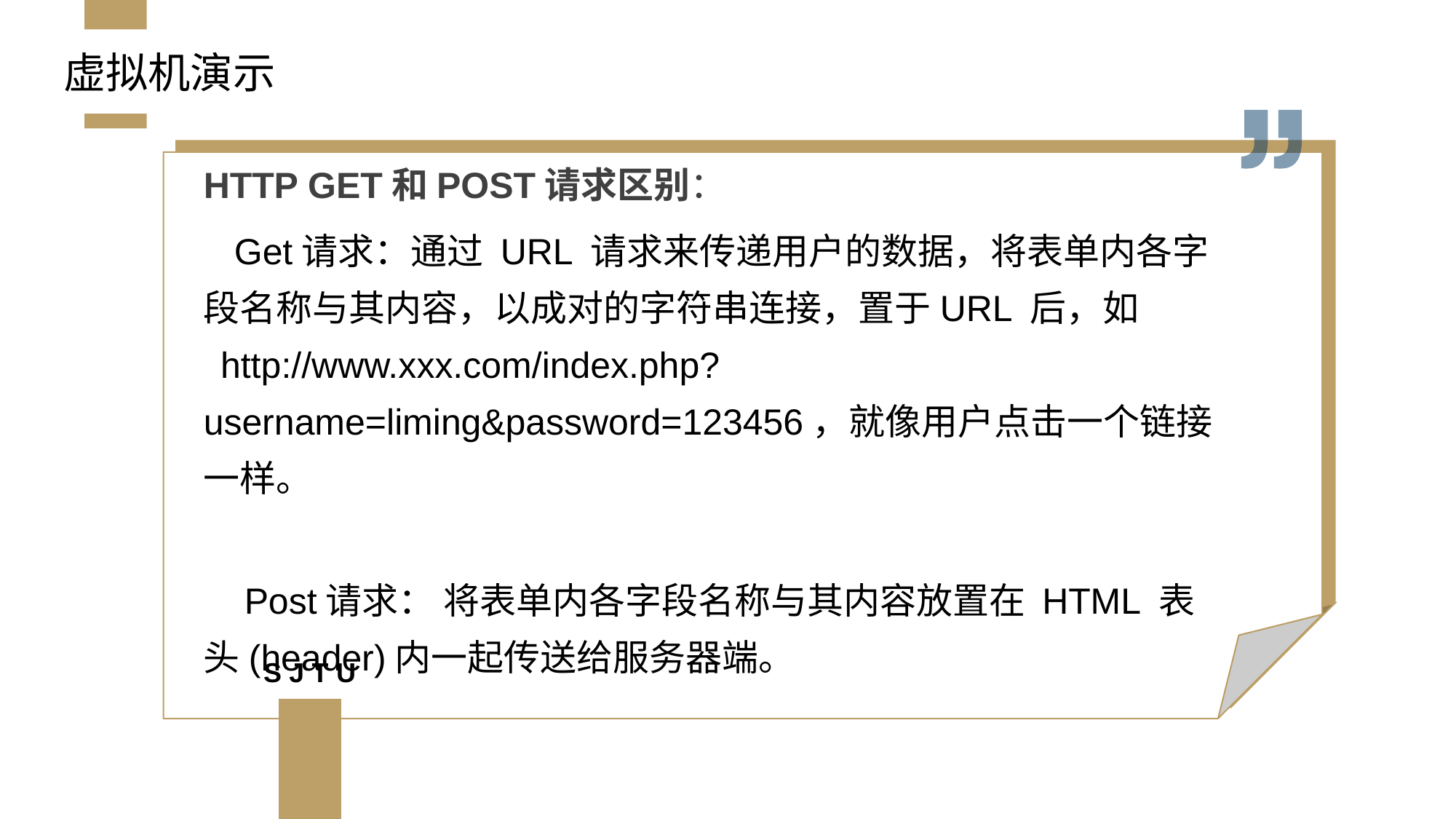

虚拟机演示
HTTP GET和POST请求区别：
   Get请求：通过 URL 请求来传递用户的数据，将表单内各字段名称与其内容，以成对的字符串连接，置于URL 后，如
 http://www.xxx.com/index.php?username=liming&password=123456，就像用户点击一个链接一样。
    Post请求： 将表单内各字段名称与其内容放置在 HTML 表头(header)内一起传送给服务器端。